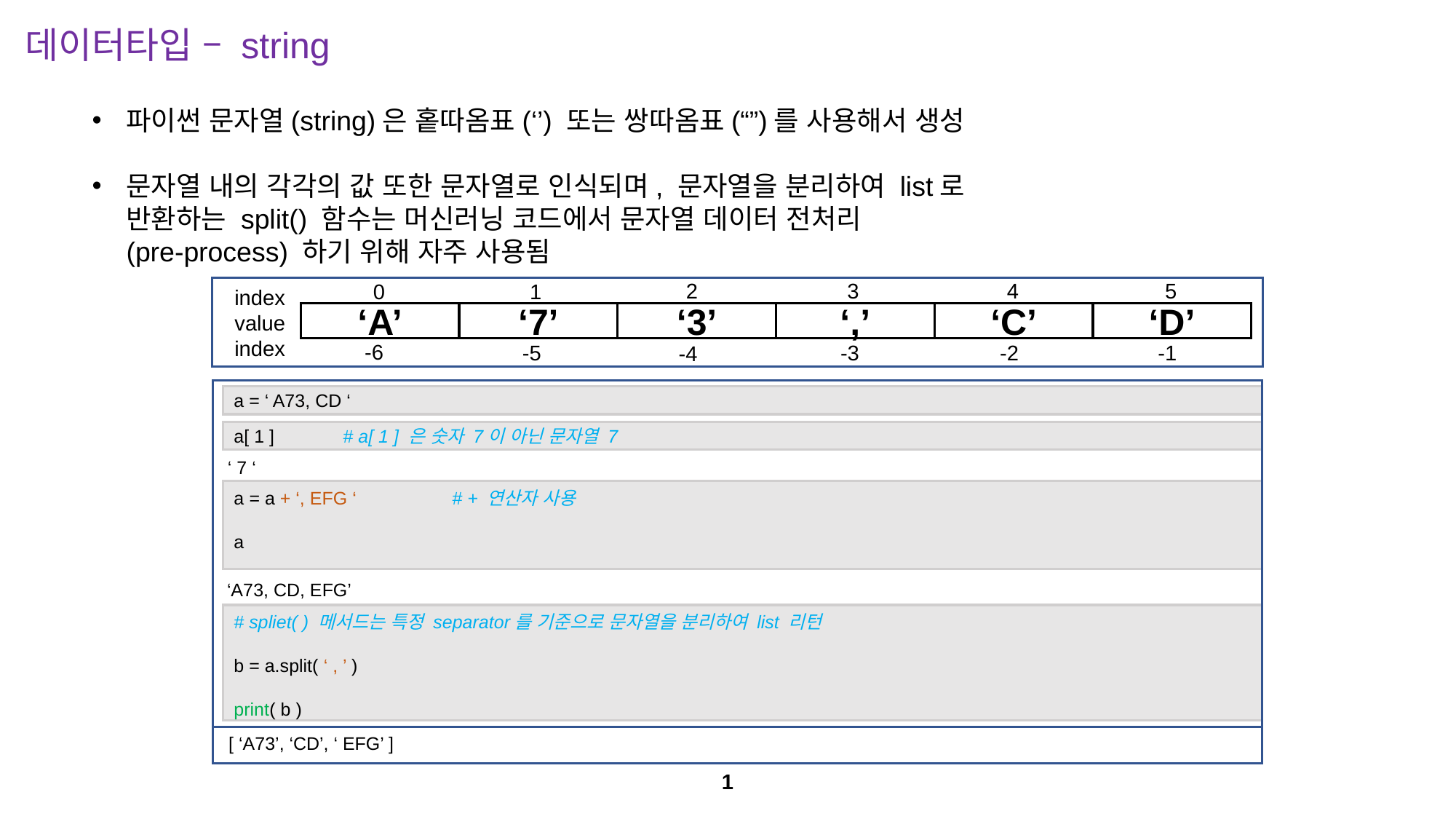

데이터타입 – string
파이썬 문자열(string)은 홑따옴표(‘’) 또는 쌍따옴표(“”)를 사용해서 생성

문자열 내의 각각의 값 또한 문자열로 인식되며, 문자열을 분리하여 list로
반환하는 split() 함수는 머신러닝 코드에서 문자열 데이터 전처리
(pre-process) 하기 위해 자주 사용됨
2
3
4
5
0
1
‘C’
‘7’
‘3’
‘,’
‘D’
‘A’
-6
-5
-3
-2
-1
-4
  index
  value
  index

 [ ‘A73’, ‘CD’, ‘ EFG’ ]
a = ‘ A73, CD ‘
a[ 1 ] 	# a[ 1 ] 은 숫자 7이 아닌 문자열 7
 ‘ 7 ‘
a = a + ‘, EFG ‘	# + 연산자 사용

a
 ‘A73, CD, EFG’
# spliet( ) 메서드는 특정 separator를 기준으로 문자열을 분리하여 list 리턴

b = a.split( ‘ , ’ )

print( b )
1